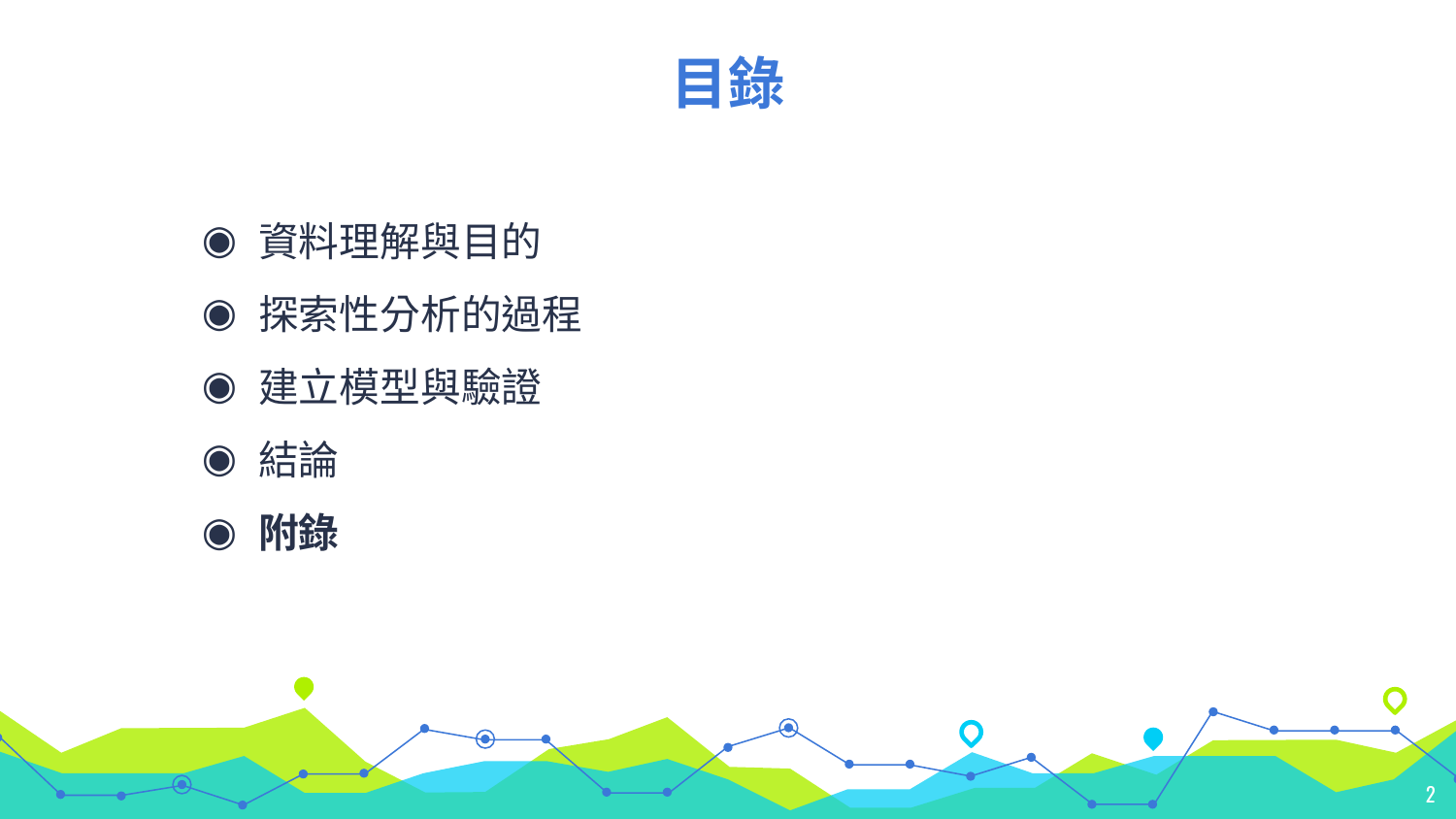

# 目錄
資料理解與目的
探索性分析的過程
建立模型與驗證
結論
附錄
2